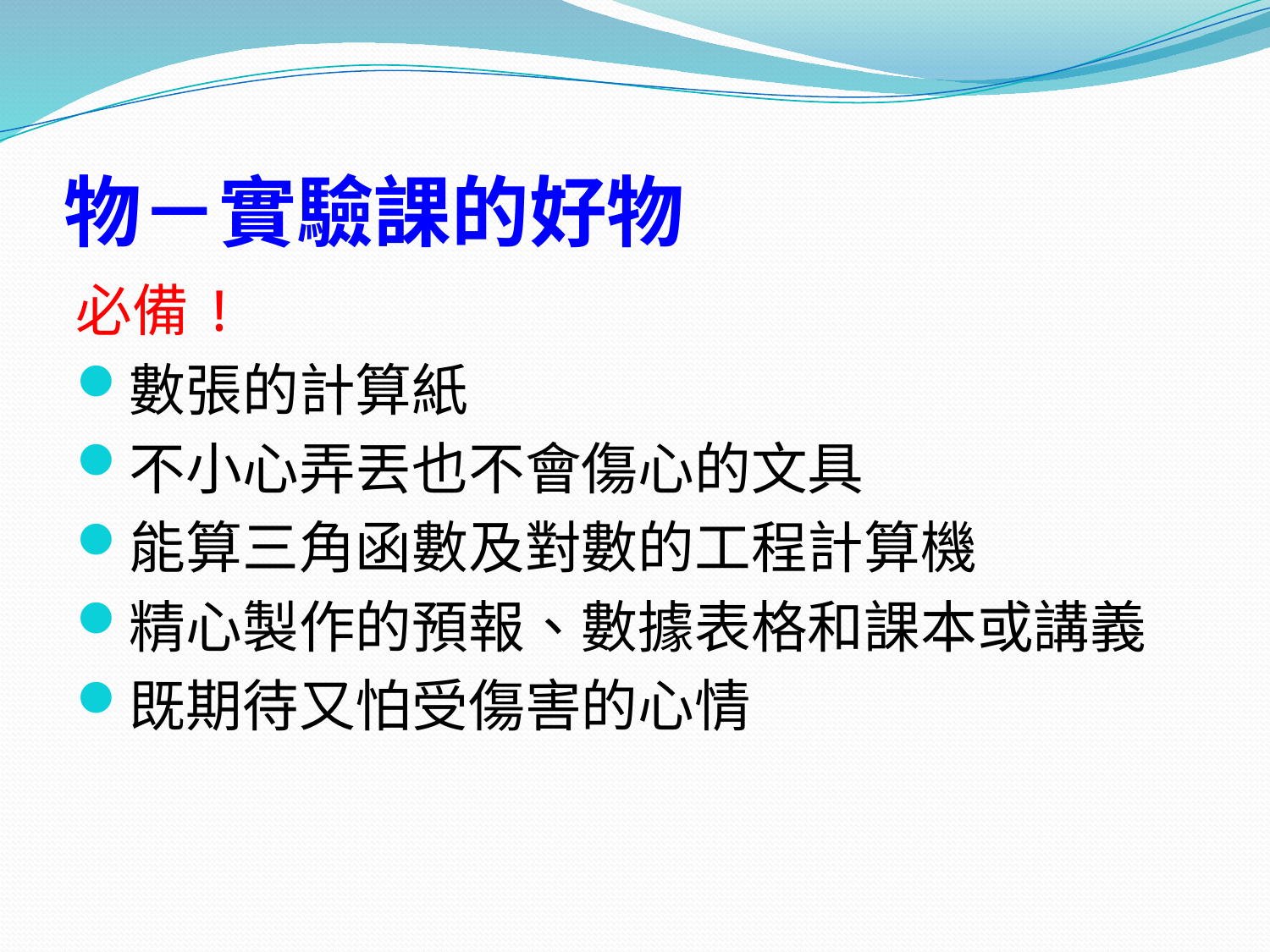

# 物－實驗課的好物
必備!
數張的計算紙
不小心弄丟也不會傷心的文具
能算三角函數及對數的工程計算機
精心製作的預報、數據表格和課本或講義
既期待又怕受傷害的心情